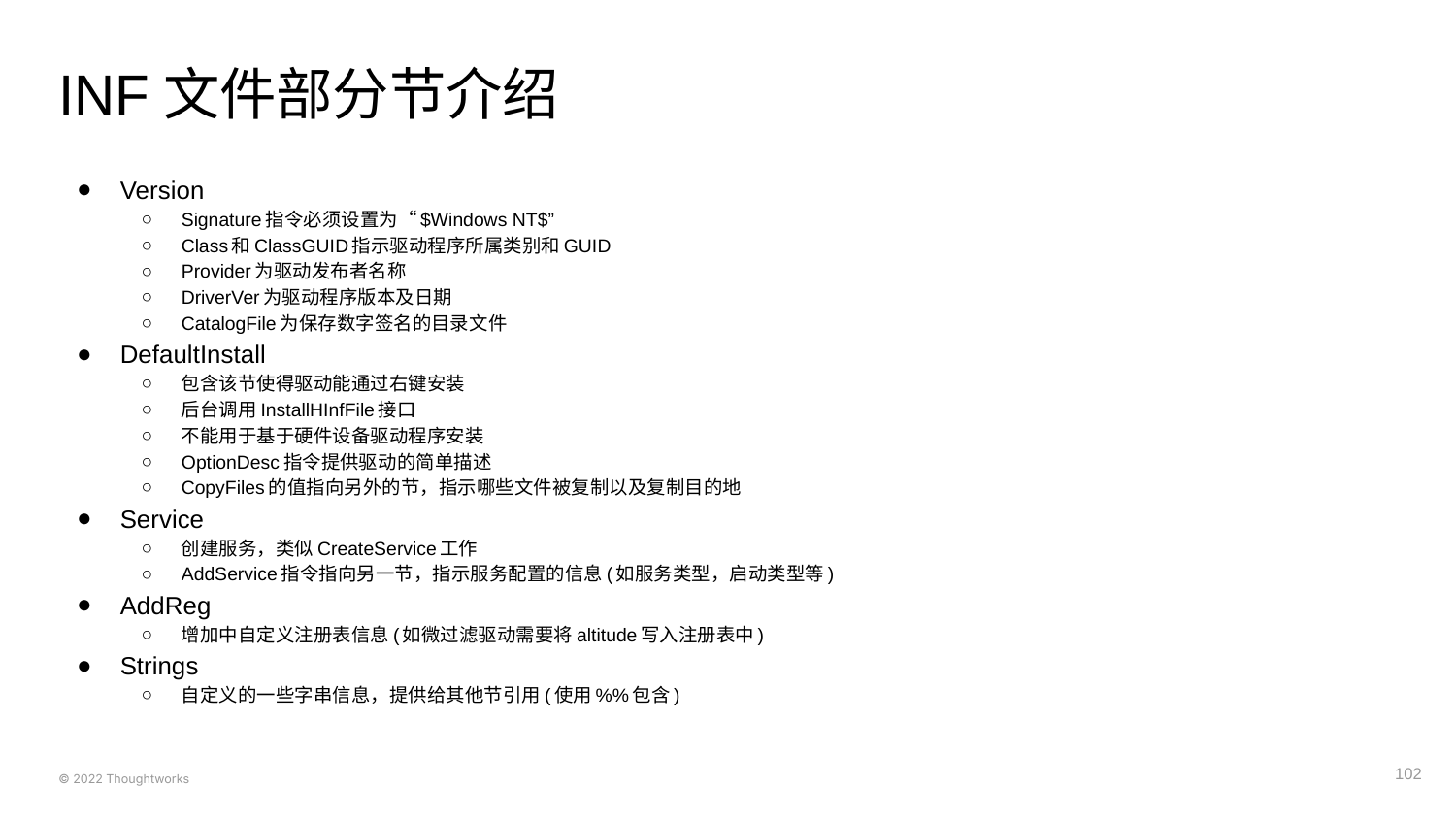

# INF文件部分节介绍
Version
Signature指令必须设置为“$Windows NT$”
Class和ClassGUID指示驱动程序所属类别和GUID
Provider为驱动发布者名称
DriverVer为驱动程序版本及日期
CatalogFile为保存数字签名的目录文件
DefaultInstall
包含该节使得驱动能通过右键安装
后台调用InstallHInfFile接口
不能用于基于硬件设备驱动程序安装
OptionDesc指令提供驱动的简单描述
CopyFiles的值指向另外的节，指示哪些文件被复制以及复制目的地
Service
创建服务，类似CreateService工作
AddService指令指向另一节，指示服务配置的信息(如服务类型，启动类型等)
AddReg
增加中自定义注册表信息(如微过滤驱动需要将altitude写入注册表中)
Strings
自定义的一些字串信息，提供给其他节引用(使用%%包含)
102